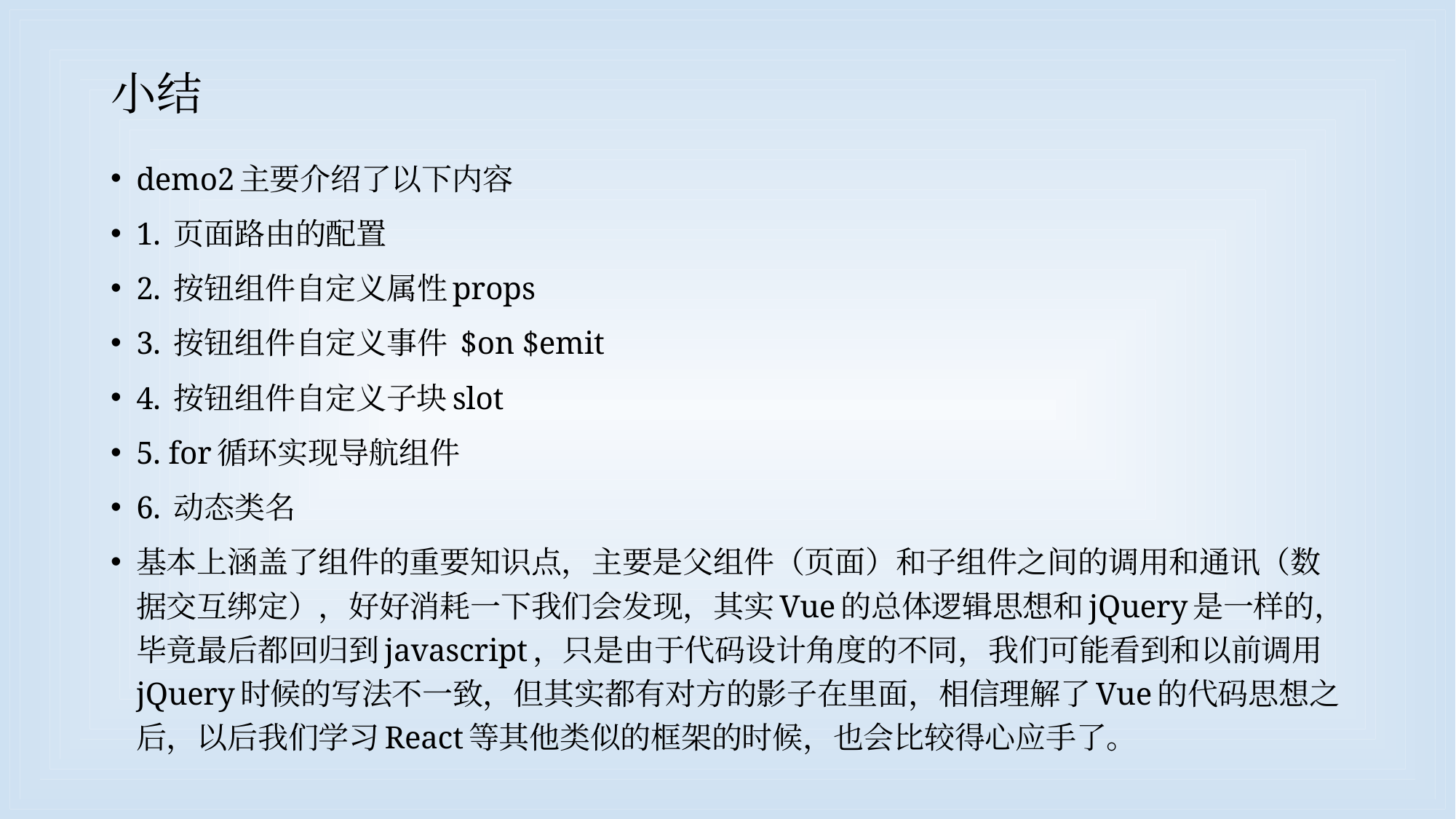

# 小结
demo2主要介绍了以下内容
1. 页面路由的配置
2. 按钮组件自定义属性props
3. 按钮组件自定义事件 $on $emit
4. 按钮组件自定义子块slot
5. for循环实现导航组件
6. 动态类名
基本上涵盖了组件的重要知识点，主要是父组件（页面）和子组件之间的调用和通讯（数据交互绑定），好好消耗一下我们会发现，其实Vue的总体逻辑思想和jQuery是一样的，毕竟最后都回归到javascript，只是由于代码设计角度的不同，我们可能看到和以前调用jQuery时候的写法不一致，但其实都有对方的影子在里面，相信理解了Vue的代码思想之后，以后我们学习React等其他类似的框架的时候，也会比较得心应手了。